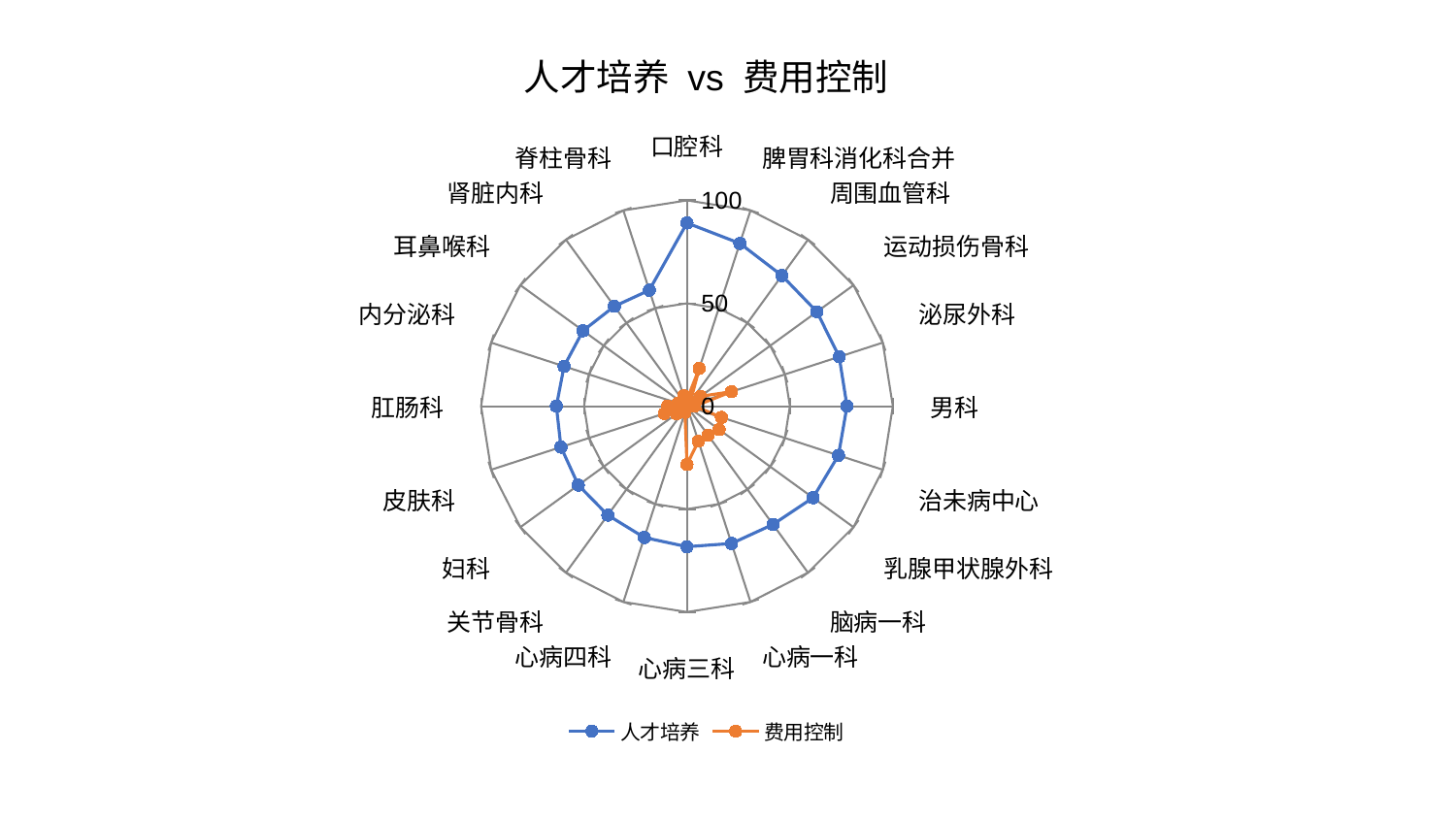

### Chart: 人才培养 vs 费用控制

| Category | 人才培养 | 费用控制 |
|---|---|---|
| 口腔科 | 89.00640988697346 | 3.1622053503206278 |
| 脾胃科消化科合并 | 83.17424554710172 | 19.25148846260517 |
| 周围血管科 | 78.47062561825612 | 2.8109287403238903 |
| 运动损伤骨科 | 78.04075117258827 | 8.105524948910592 |
| 泌尿外科 | 77.7644001772398 | 22.79073035388889 |
| 男科 | 77.7367003474695 | 3.669268404594321 |
| 治未病中心 | 77.36701510866858 | 17.615075128901783 |
| 乳腺甲状腺外科 | 75.69733965301866 | 19.356063072313052 |
| 脑病一科 | 71.04863046680352 | 17.478755369863688 |
| 心病一科 | 70.15384974633714 | 17.92566299385592 |
| 心病三科 | 68.28999505779929 | 28.33549672892363 |
| 心病四科 | 67.09576840859869 | 3.165585046760294 |
| 关节骨科 | 65.42758467891778 | 2.8551347231015245 |
| 妇科 | 65.24217055670607 | 6.333541384036938 |
| 皮肤科 | 64.3484610533374 | 11.583699756714699 |
| 肛肠科 | 63.4426645817195 | 9.462442618855578 |
| 内分泌科 | 62.76454489134679 | 4.595562210410811 |
| 耳鼻喉科 | 62.39644026104687 | 2.3044346826400313 |
| 肾脏内科 | 59.98420651306092 | 2.962384373201115 |
| 脊柱骨科 | 59.250672176989184 | 5.261155940619329 |
89